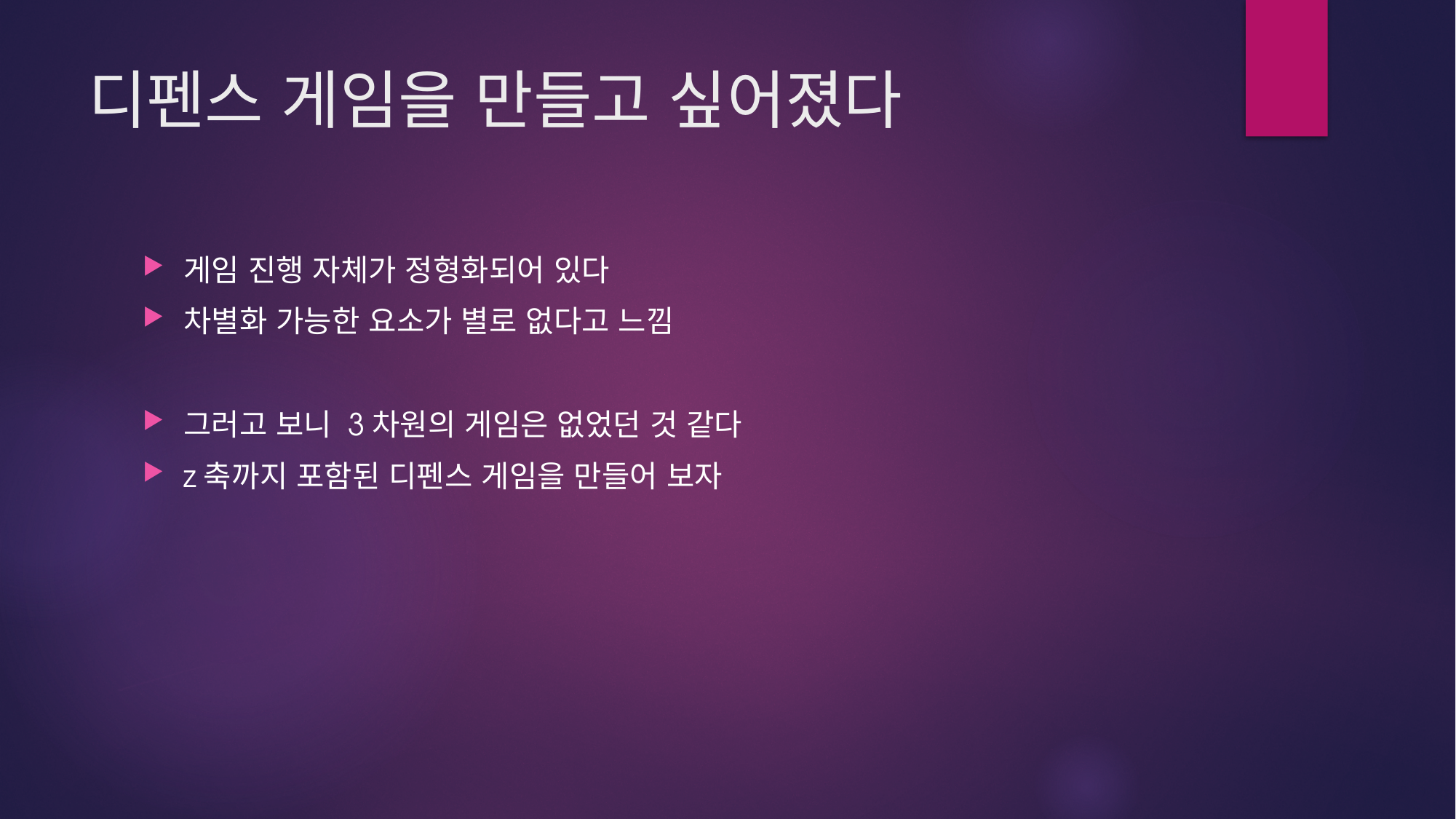

# 디펜스 게임을 만들고 싶어졌다
게임 진행 자체가 정형화되어 있다
차별화 가능한 요소가 별로 없다고 느낌

그러고 보니 3차원의 게임은 없었던 것 같다
z축까지 포함된 디펜스 게임을 만들어 보자